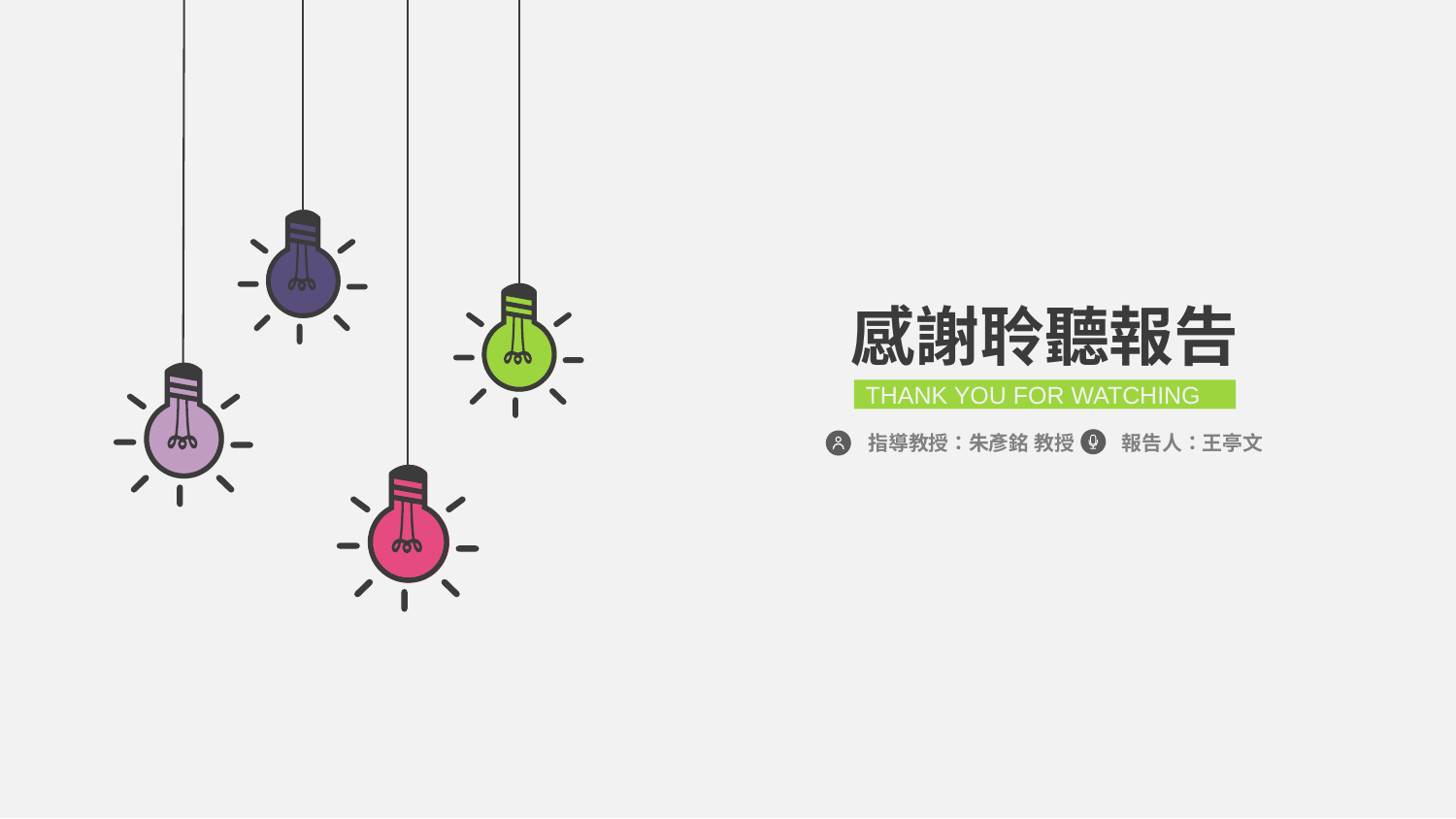

感謝聆聽報告
THANK YOU FOR WATCHING
指導教授：朱彥銘 教授
報告人：王亭文